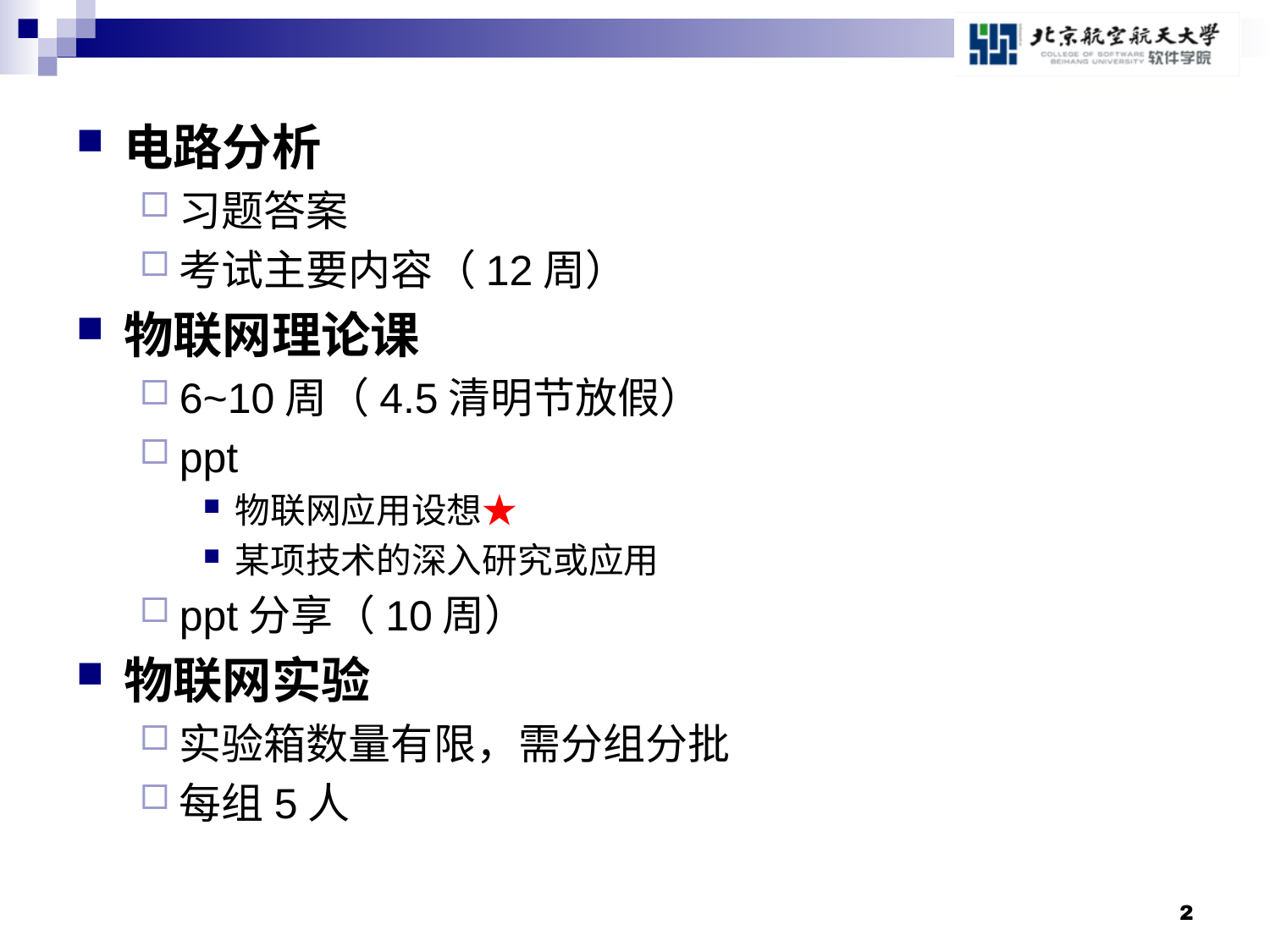

电路分析
习题答案
考试主要内容（12周）
物联网理论课
6~10周（4.5清明节放假）
ppt
物联网应用设想★
某项技术的深入研究或应用
ppt分享（10周）
物联网实验
实验箱数量有限，需分组分批
每组5人

2